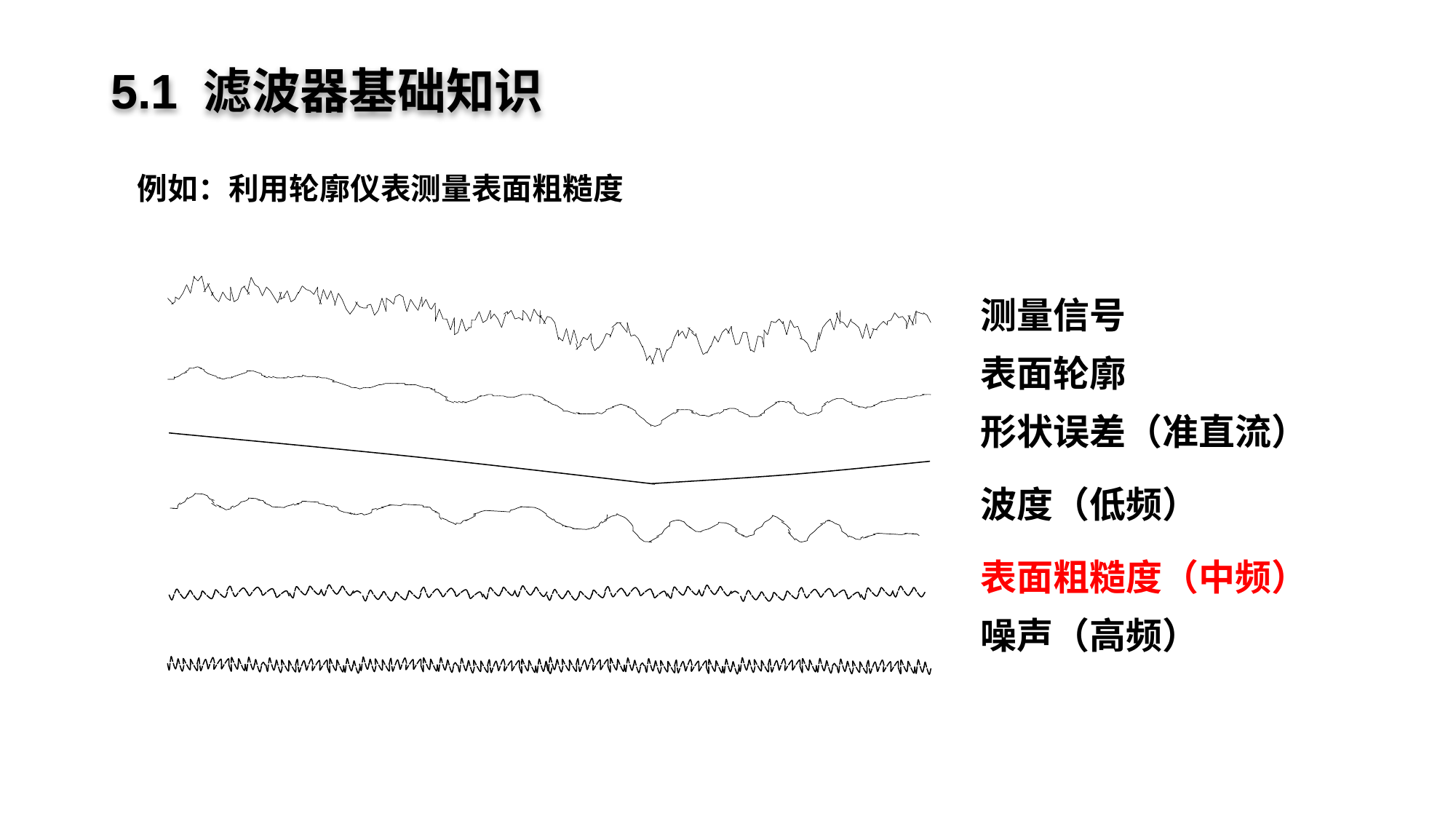

# 5.1 滤波器基础知识
例如：利用轮廓仪表测量表面粗糙度

测量信号
表面轮廓
形状误差（准直流）
波度（低频）
表面粗糙度（中频）
噪声（高频）